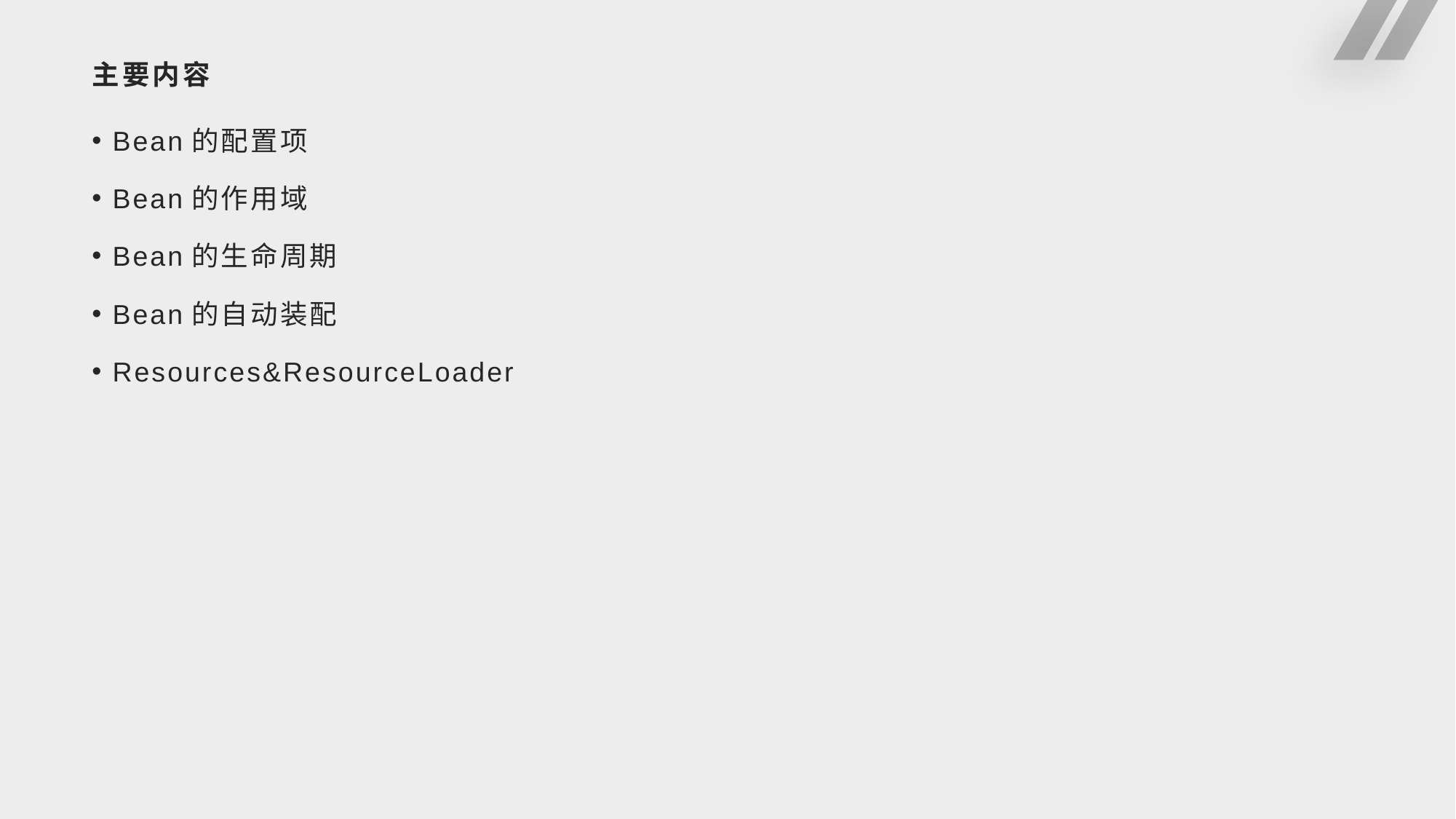

# 主要内容
Bean的配置项
Bean的作用域
Bean的生命周期
Bean的自动装配
Resources&ResourceLoader